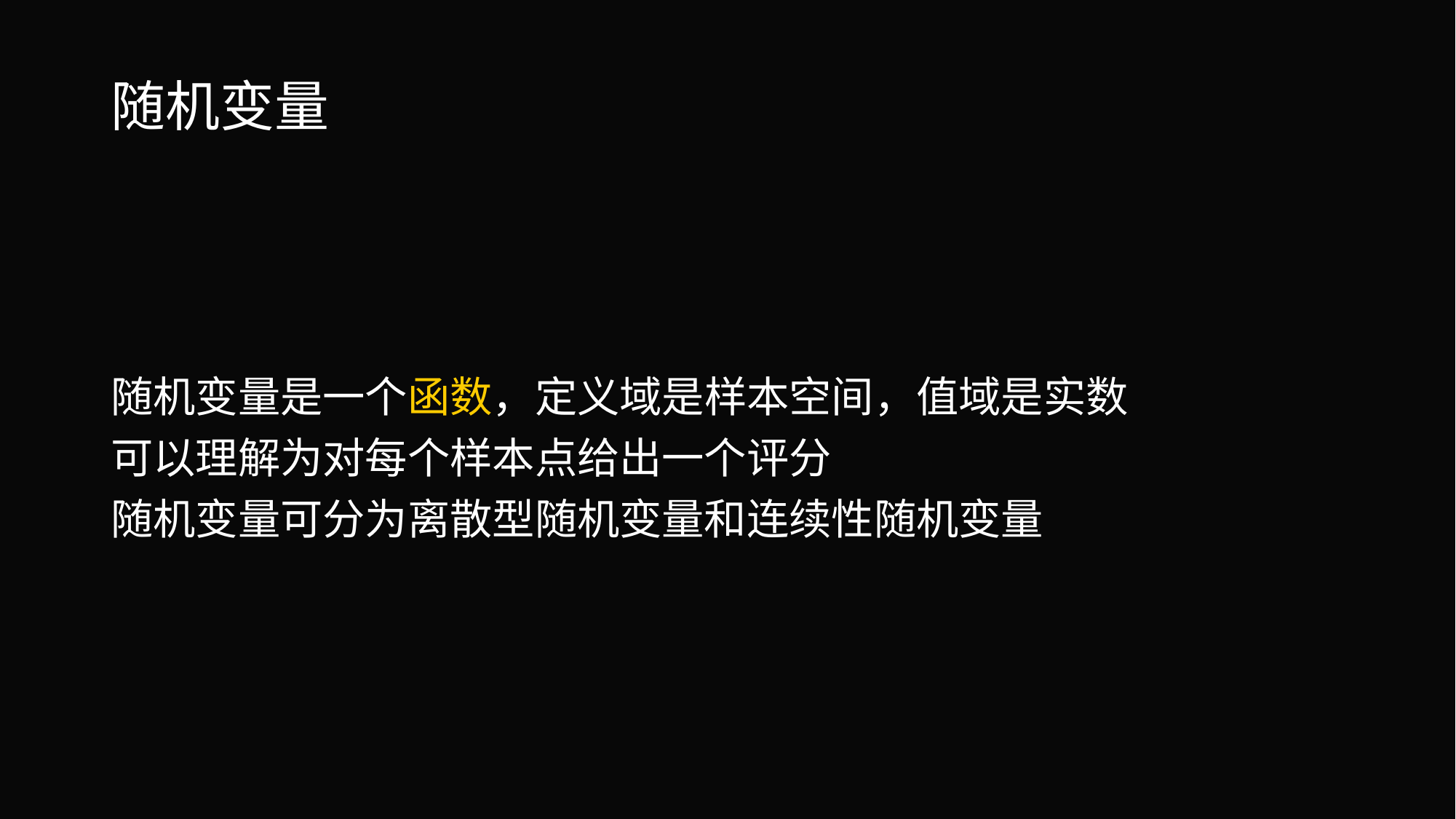

# 随机变量
随机变量是一个函数，定义域是样本空间，值域是实数
可以理解为对每个样本点给出一个评分
随机变量可分为离散型随机变量和连续性随机变量